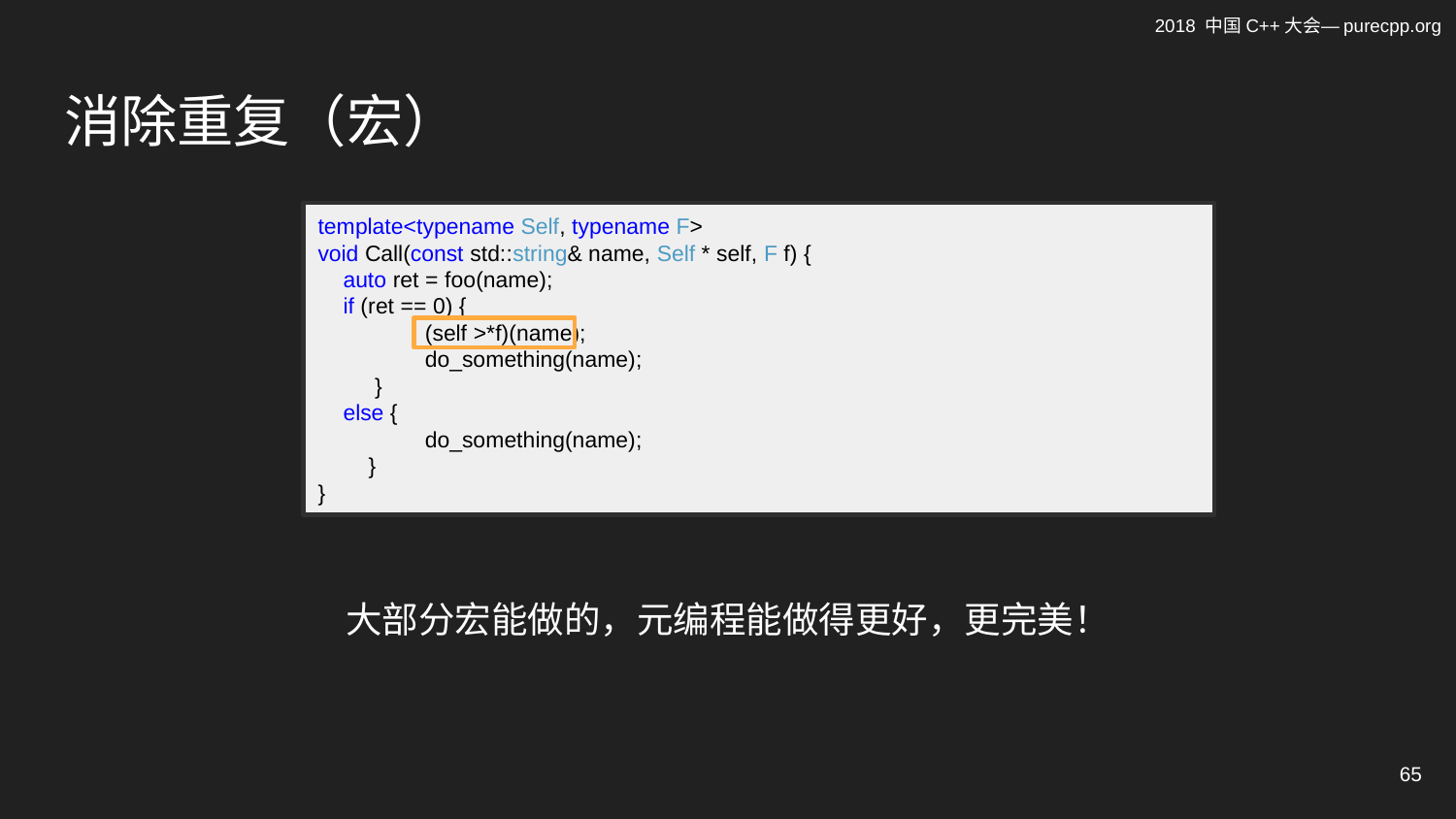

# 消除重复（宏）

template<typename Self, typename F>
void Call(const std::string& name, Self * self, F f) {
    auto ret = foo(name);
    if (ret == 0) {
                 (self >*f)(name);
                 do_something(name);
         }
    else {
                 do_something(name);
        }
}

大部分宏能做的，元编程能做得更好，更完美！
65